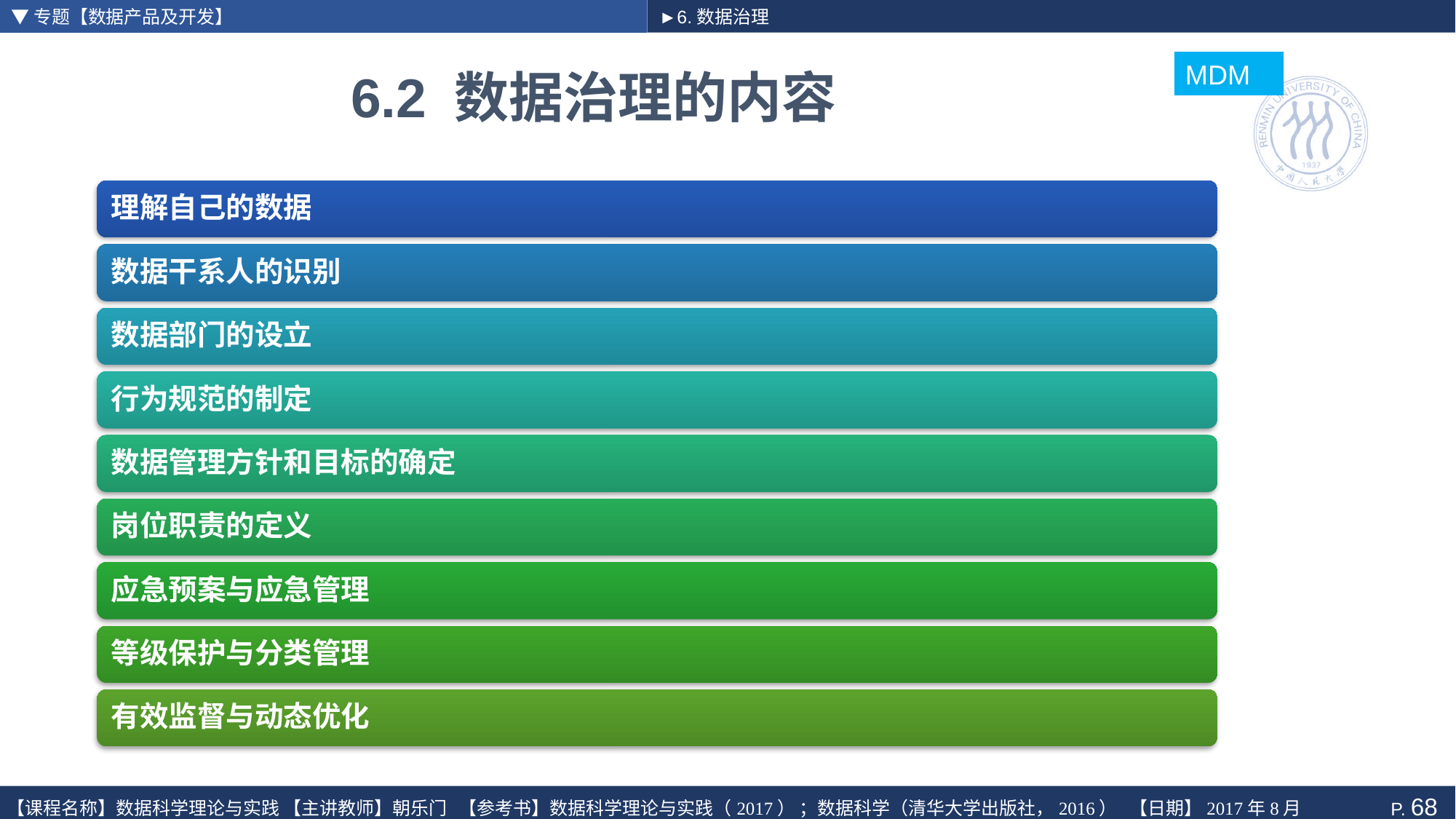

▼专题【数据产品及开发】

►6.数据治理

# 6.2 数据治理的内容
MDM
理解自己的数据
数据干系人的识别
数据部门的设立
行为规范的制定
数据管理方针和目标的确定
岗位职责的定义
应急预案与应急管理
等级保护与分类管理
有效监督与动态优化